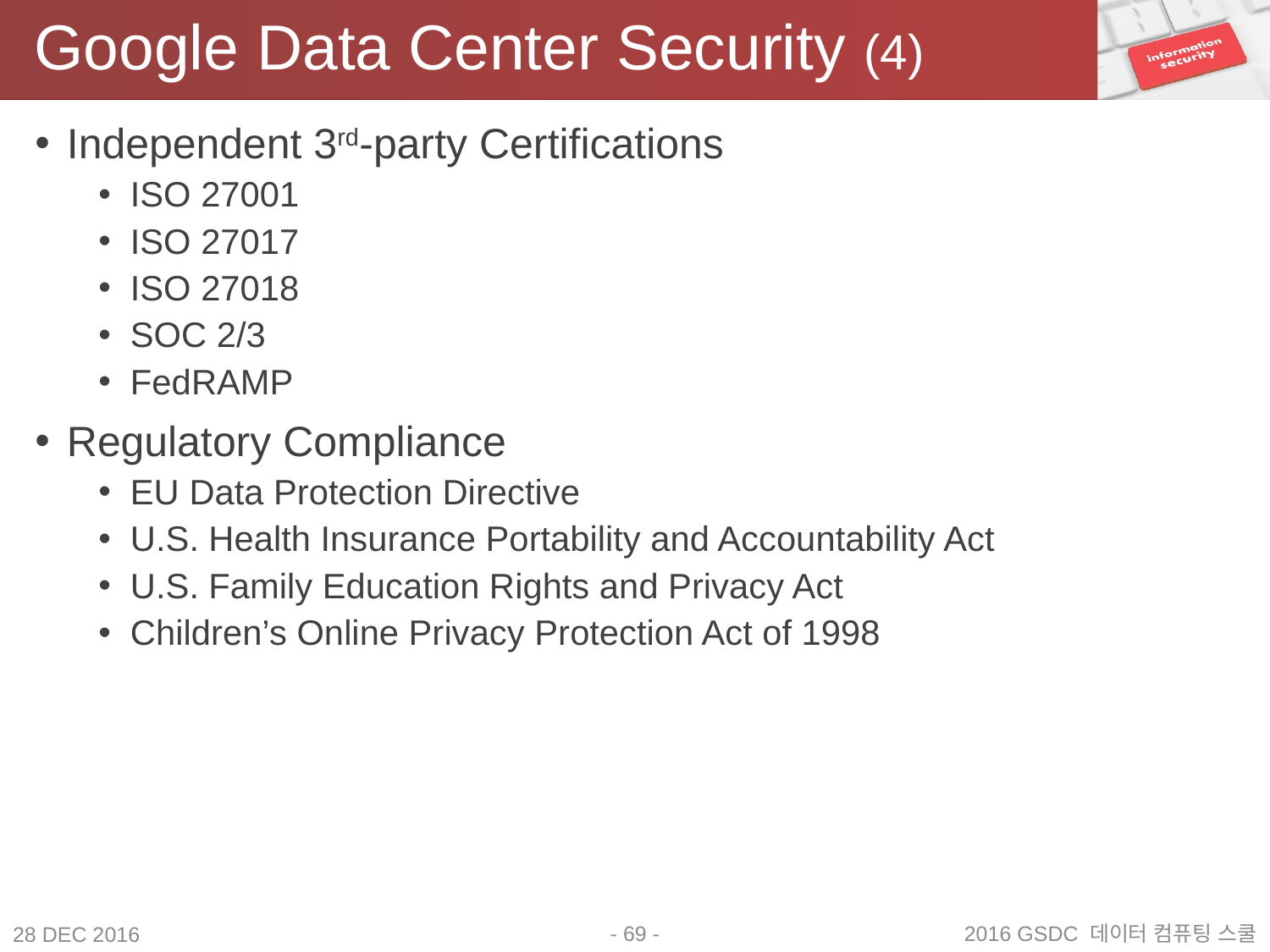

# Google Data Center Security (4)
Independent 3rd-party Certifications
ISO 27001
ISO 27017
ISO 27018
SOC 2/3
FedRAMP
Regulatory Compliance
EU Data Protection Directive
U.S. Health Insurance Portability and Accountability Act
U.S. Family Education Rights and Privacy Act
Children’s Online Privacy Protection Act of 1998
69
2016 GSDC 데이터 컴퓨팅 스쿨
28 DEC 2016